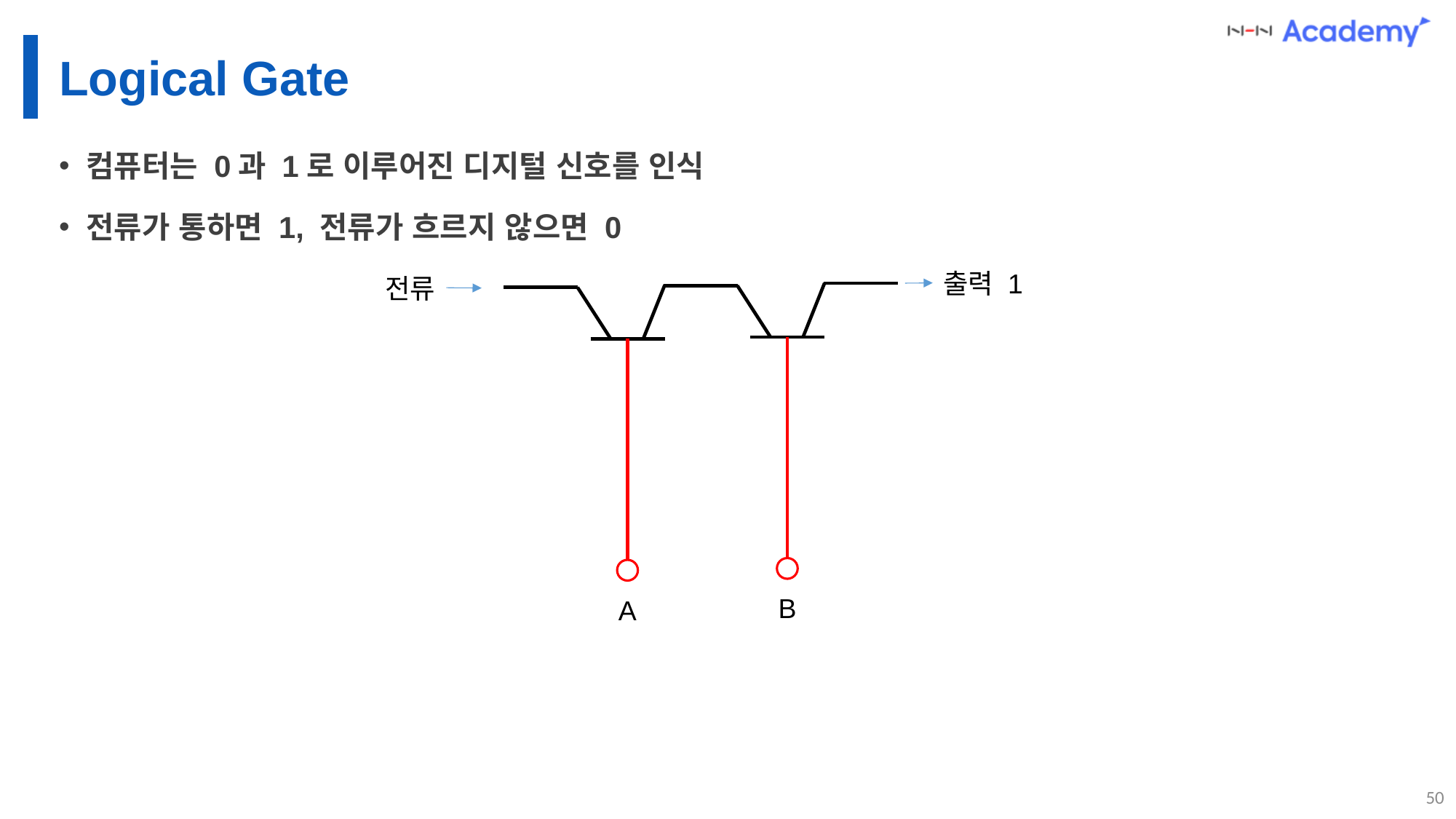

# Logical Gate
컴퓨터는 0과 1로 이루어진 디지털 신호를 인식
전류가 통하면 1, 전류가 흐르지 않으면 0
출력 1
전류

B
A
50